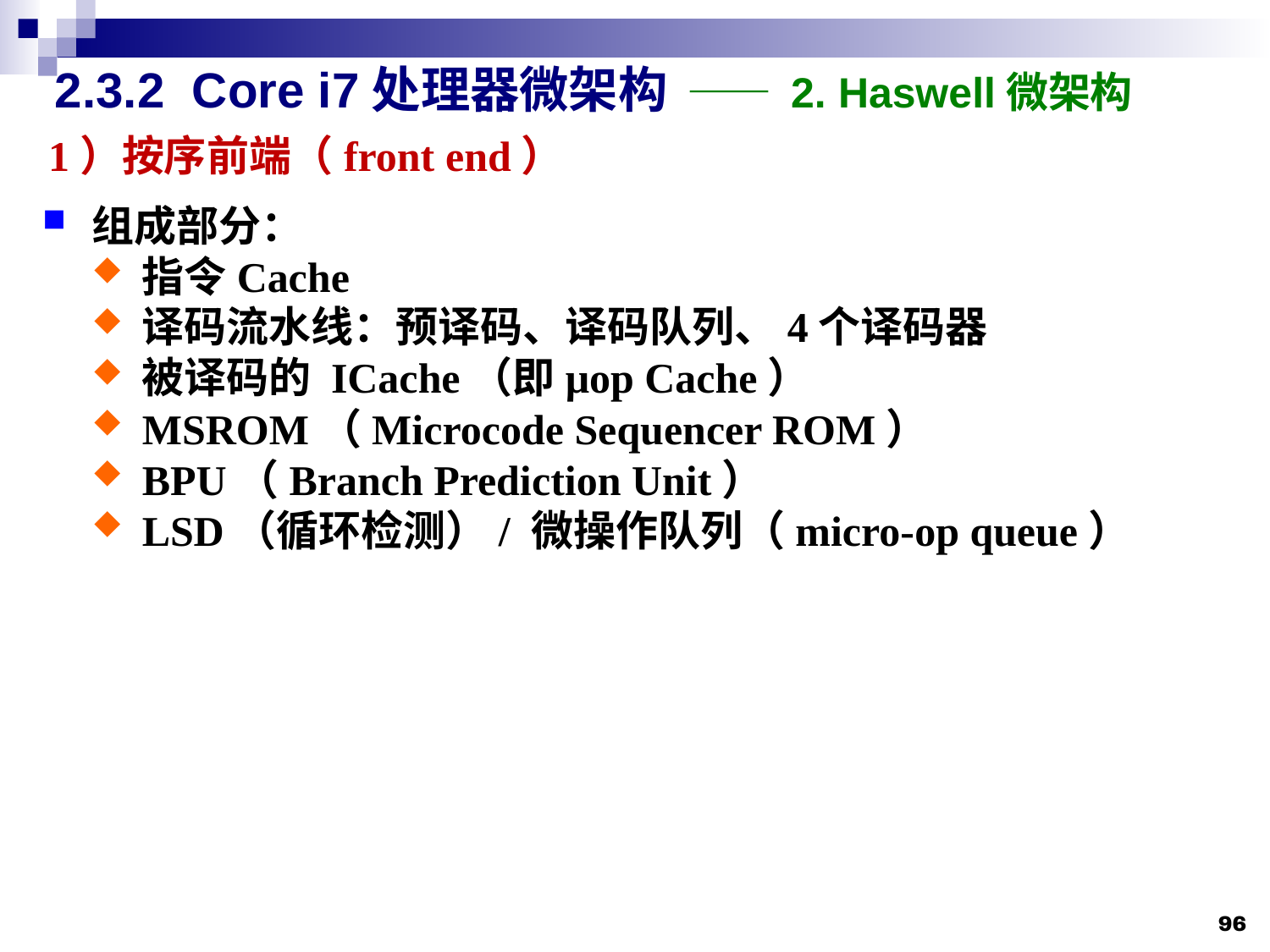

2.3.2  Core i7处理器微架构  —— 2. Haswell微架构
1）按序前端（front end）
组成部分：
指令Cache
译码流水线：预译码、译码队列、4个译码器
被译码的 ICache（即μop Cache）
MSROM（Microcode Sequencer ROM）
BPU（Branch Prediction Unit）
LSD（循环检测）/ 微操作队列（micro-op queue）
96